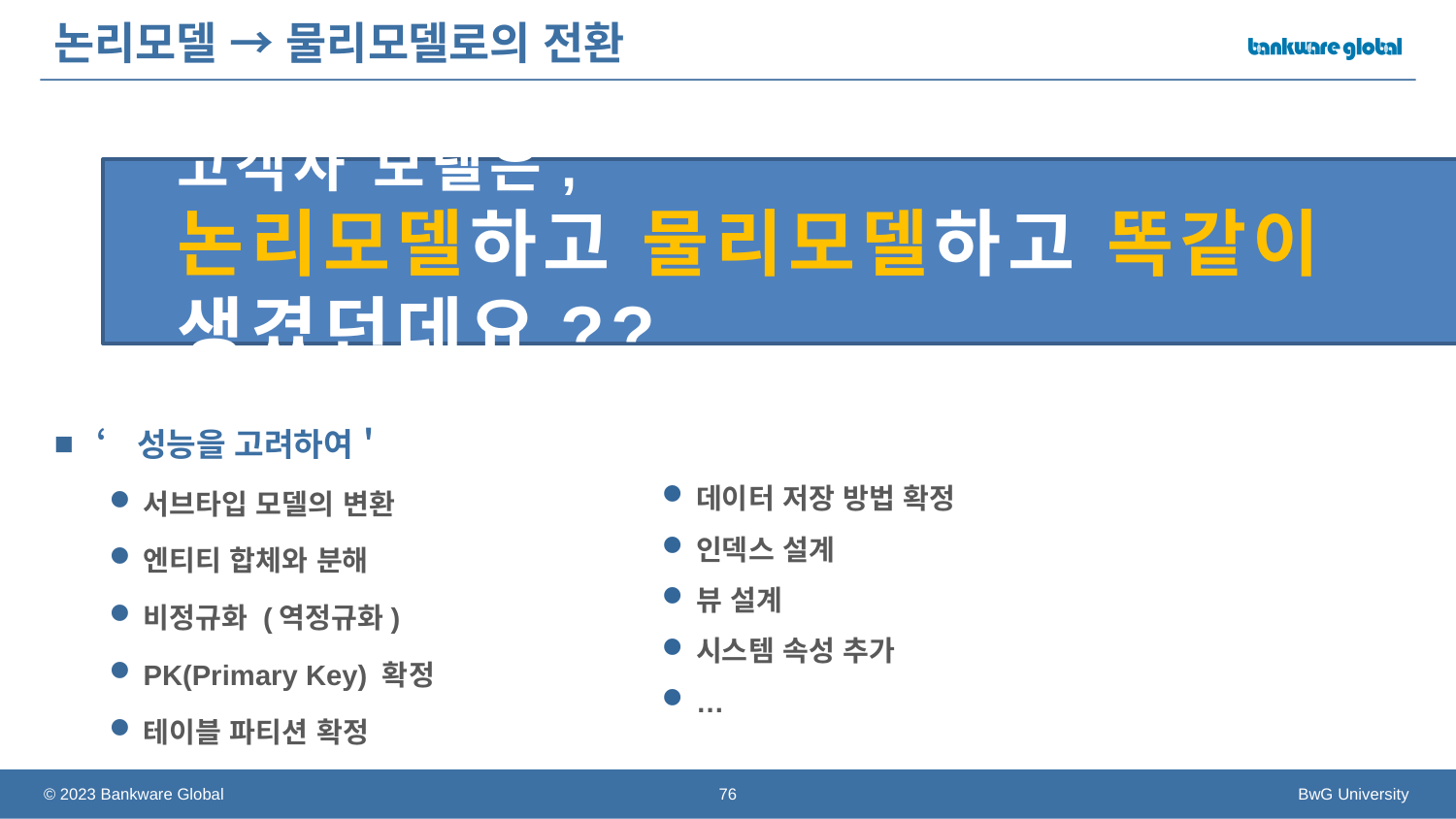

# 논리모델 → 물리모델로의 전환
고객사 모델은,
논리모델하고 물리모델하고 똑같이 생겼던데요??
‘성능을 고려하여＇
서브타입 모델의 변환
엔티티 합체와 분해
비정규화 (역정규화)
PK(Primary Key) 확정
테이블 파티션 확정
데이터 저장 방법 확정
인덱스 설계
뷰 설계
시스템 속성 추가
…
76